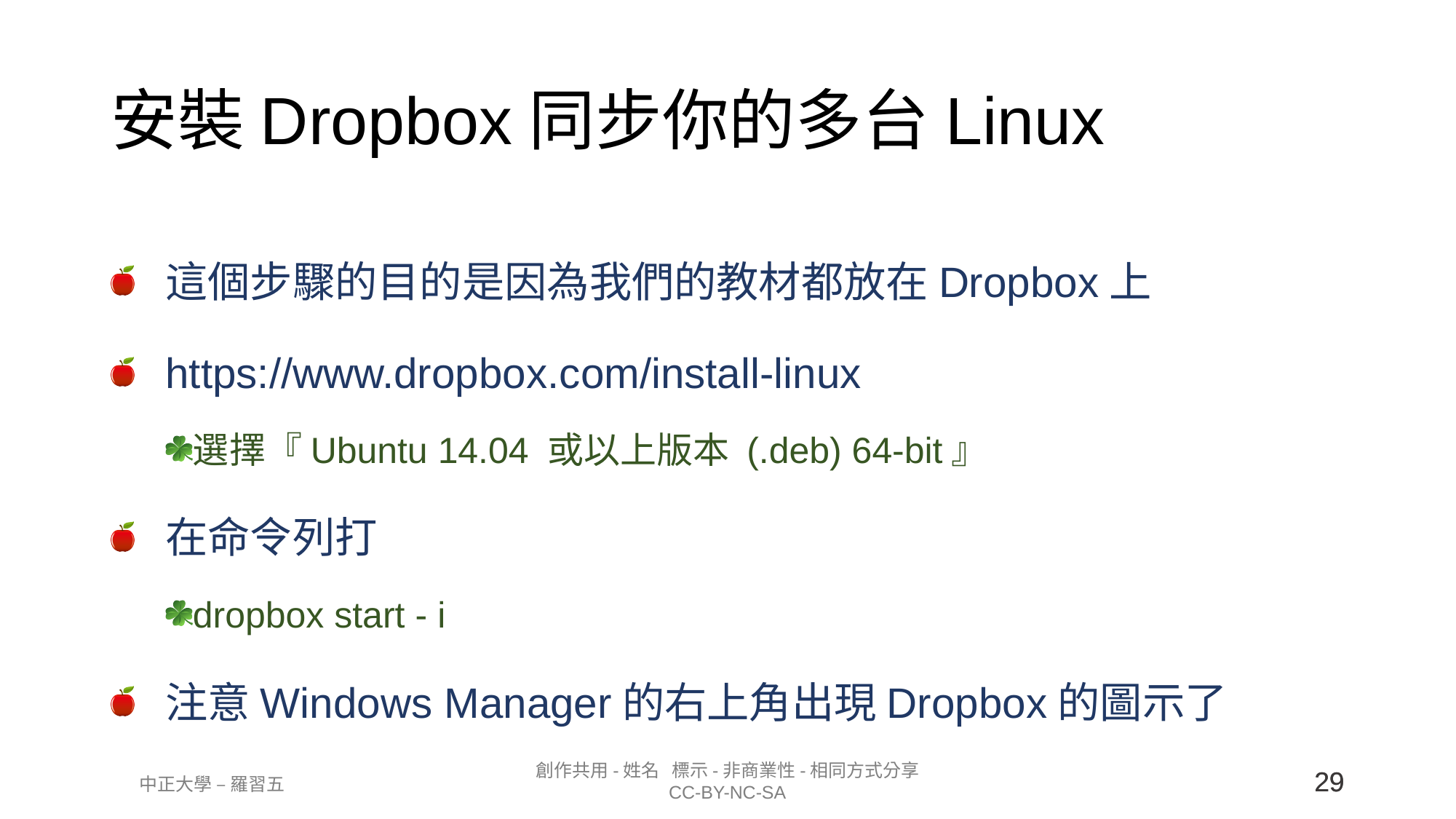

# 安裝Dropbox同步你的多台Linux
這個步驟的目的是因為我們的教材都放在Dropbox上
https://www.dropbox.com/install-linux
選擇『Ubuntu 14.04 或以上版本 (.deb) 64-bit』
在命令列打
dropbox start - i
注意Windows Manager的右上角出現Dropbox的圖示了